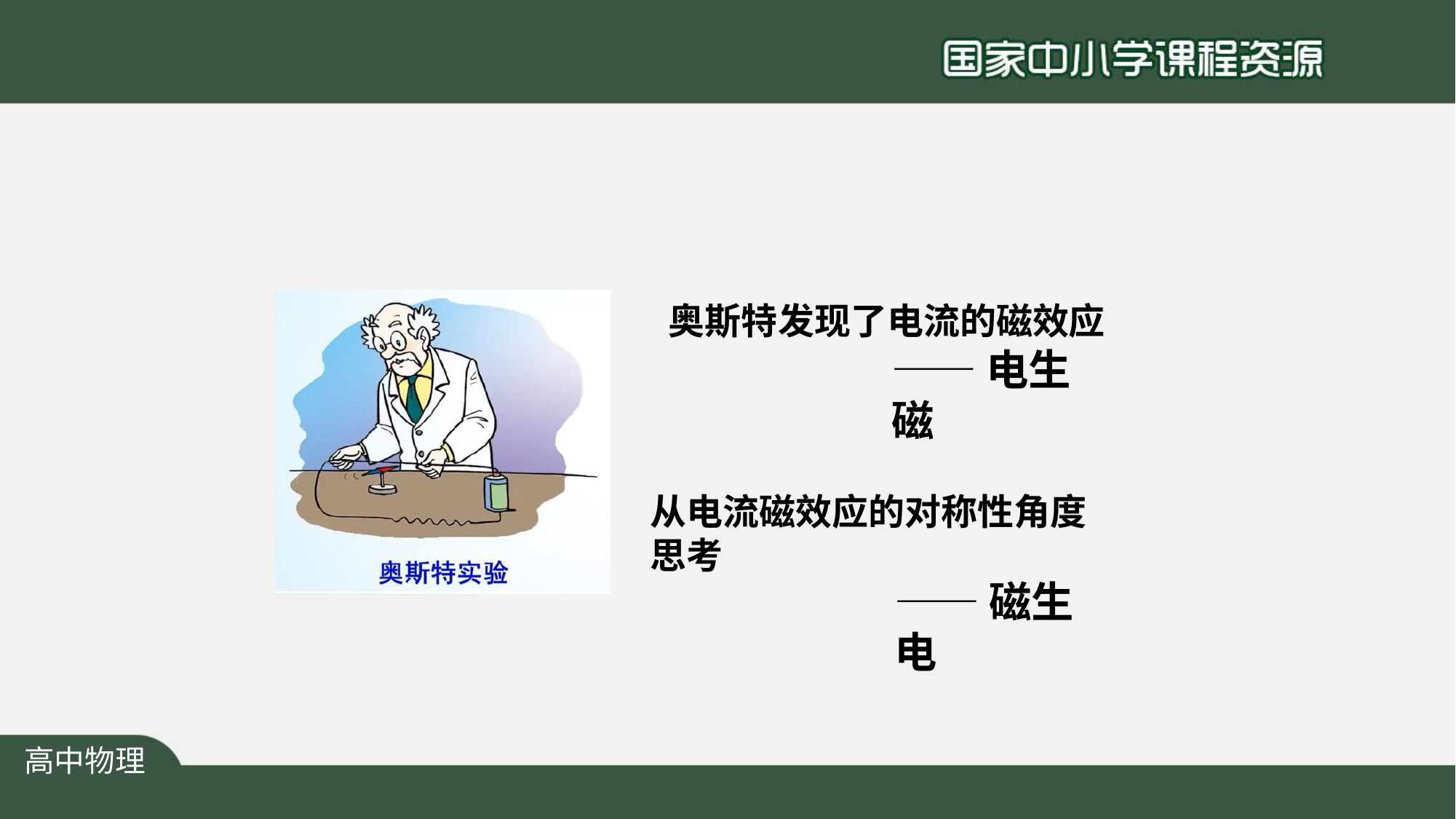

# 奥斯特发现了电流的磁效应
——电生磁
从电流磁效应的对称性角度 思考
——磁生电
高中物理